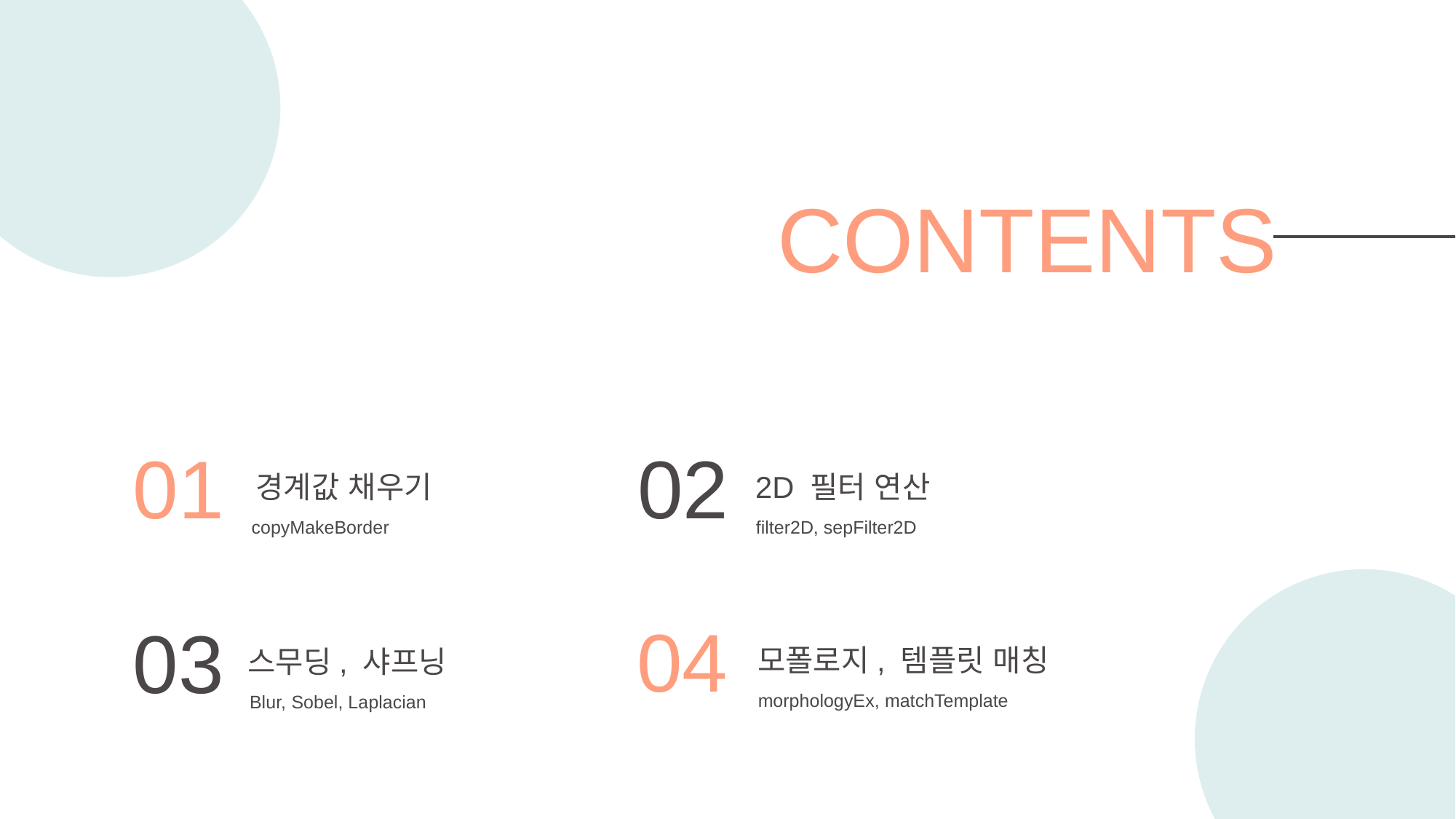

CONTENTS
01
경계값 채우기
copyMakeBorder
02
2D 필터 연산
filter2D, sepFilter2D
04
모폴로지, 템플릿 매칭
morphologyEx, matchTemplate
03
스무딩, 샤프닝
Blur, Sobel, Laplacian